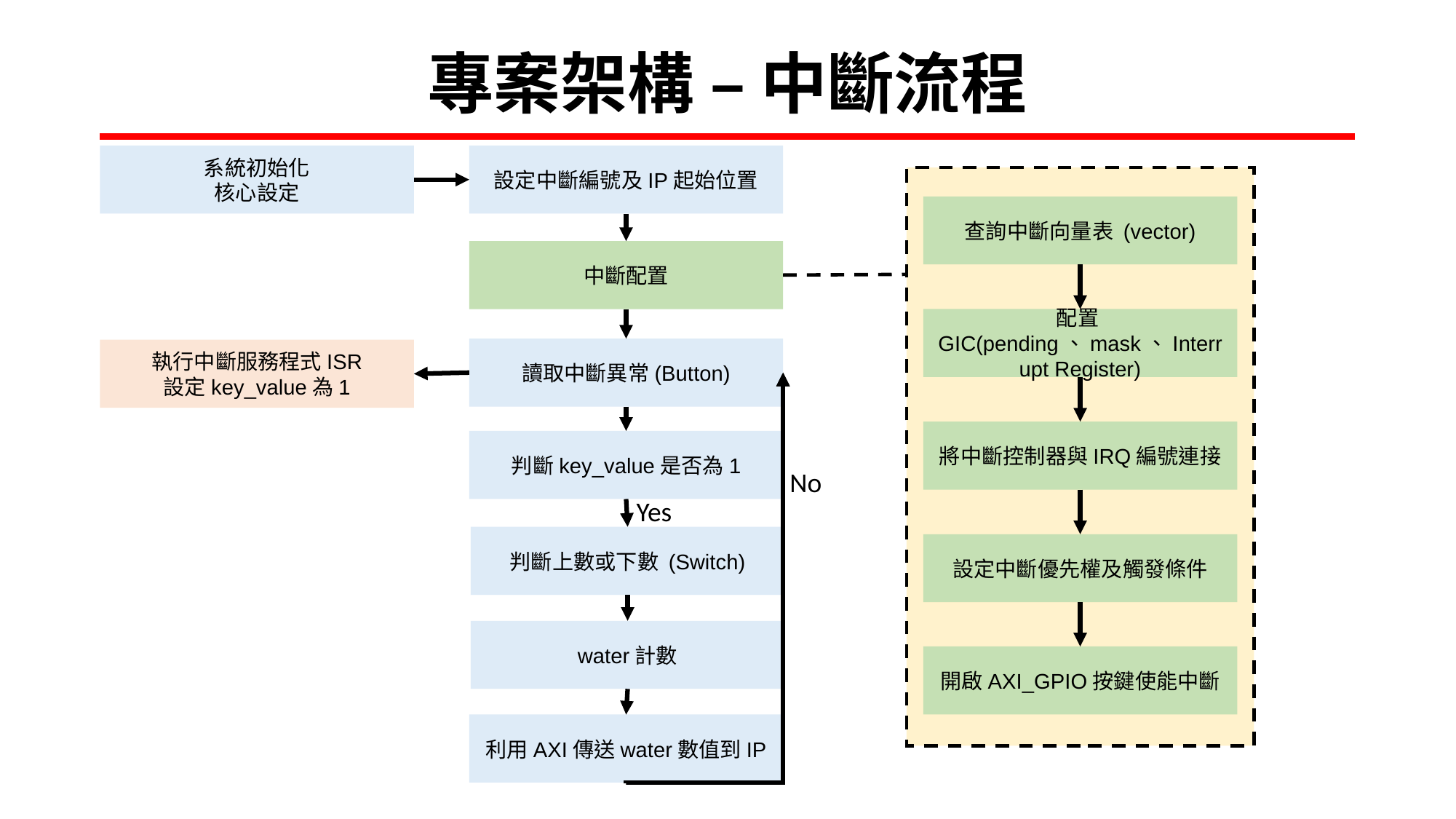

# 專案架構 – 中斷流程
系統初始化
核心設定
設定中斷編號及IP起始位置

查詢中斷向量表 (vector)
中斷配置
配置GIC(pending、mask、Interrupt Register)
讀取中斷異常(Button)
執行中斷服務程式ISR
設定key_value為1
將中斷控制器與IRQ編號連接
判斷key_value是否為1
No
Yes
判斷上數或下數 (Switch)
設定中斷優先權及觸發條件
water計數
開啟AXI_GPIO按鍵使能中斷
利用AXI傳送water數值到IP